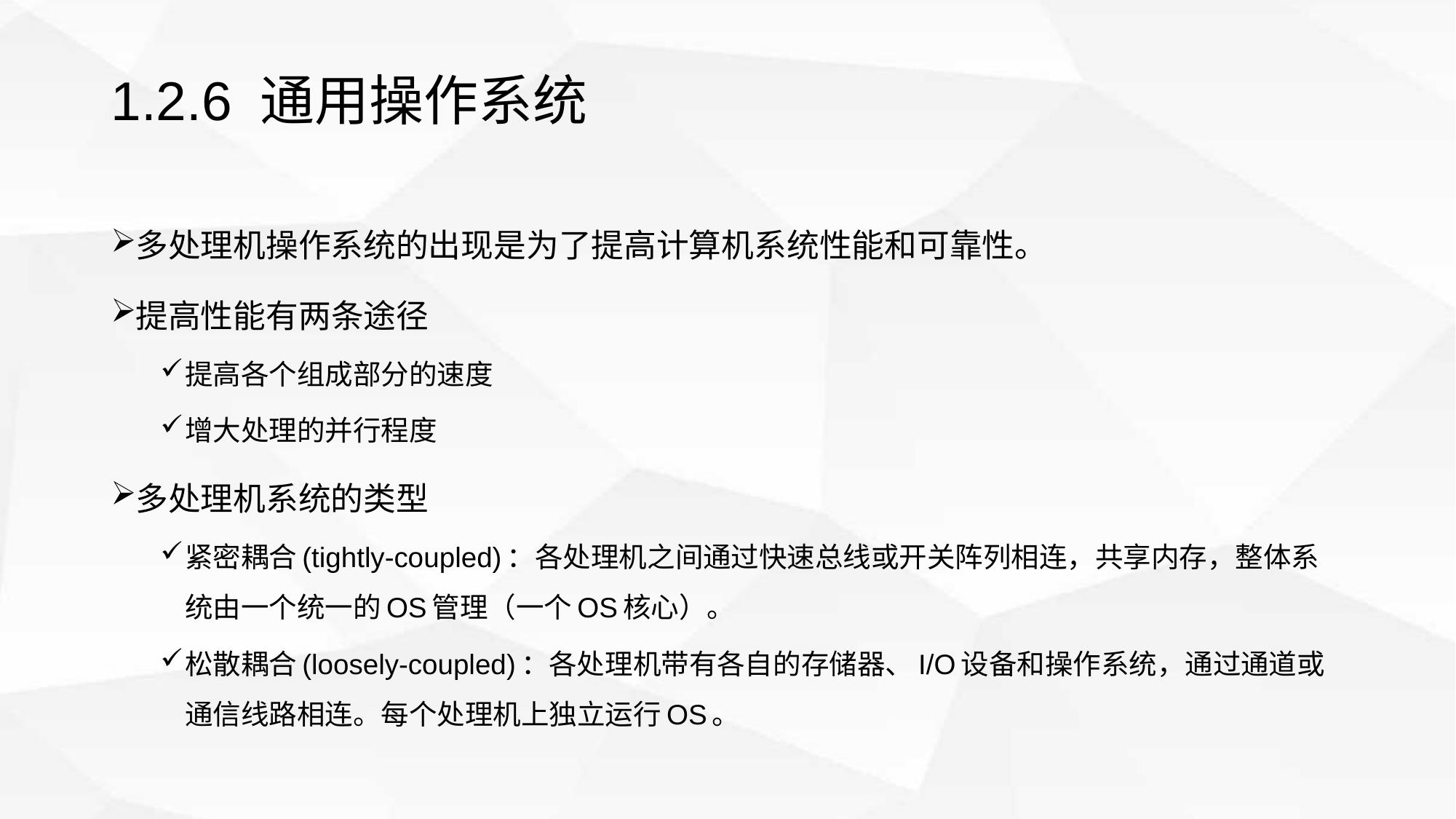

# 1.2.6 通用操作系统
多处理机操作系统的出现是为了提高计算机系统性能和可靠性。
提高性能有两条途径
提高各个组成部分的速度
增大处理的并行程度
多处理机系统的类型
紧密耦合(tightly-coupled)：各处理机之间通过快速总线或开关阵列相连，共享内存，整体系统由一个统一的OS管理（一个OS核心）。
松散耦合(loosely-coupled)：各处理机带有各自的存储器、I/O设备和操作系统，通过通道或通信线路相连。每个处理机上独立运行OS。